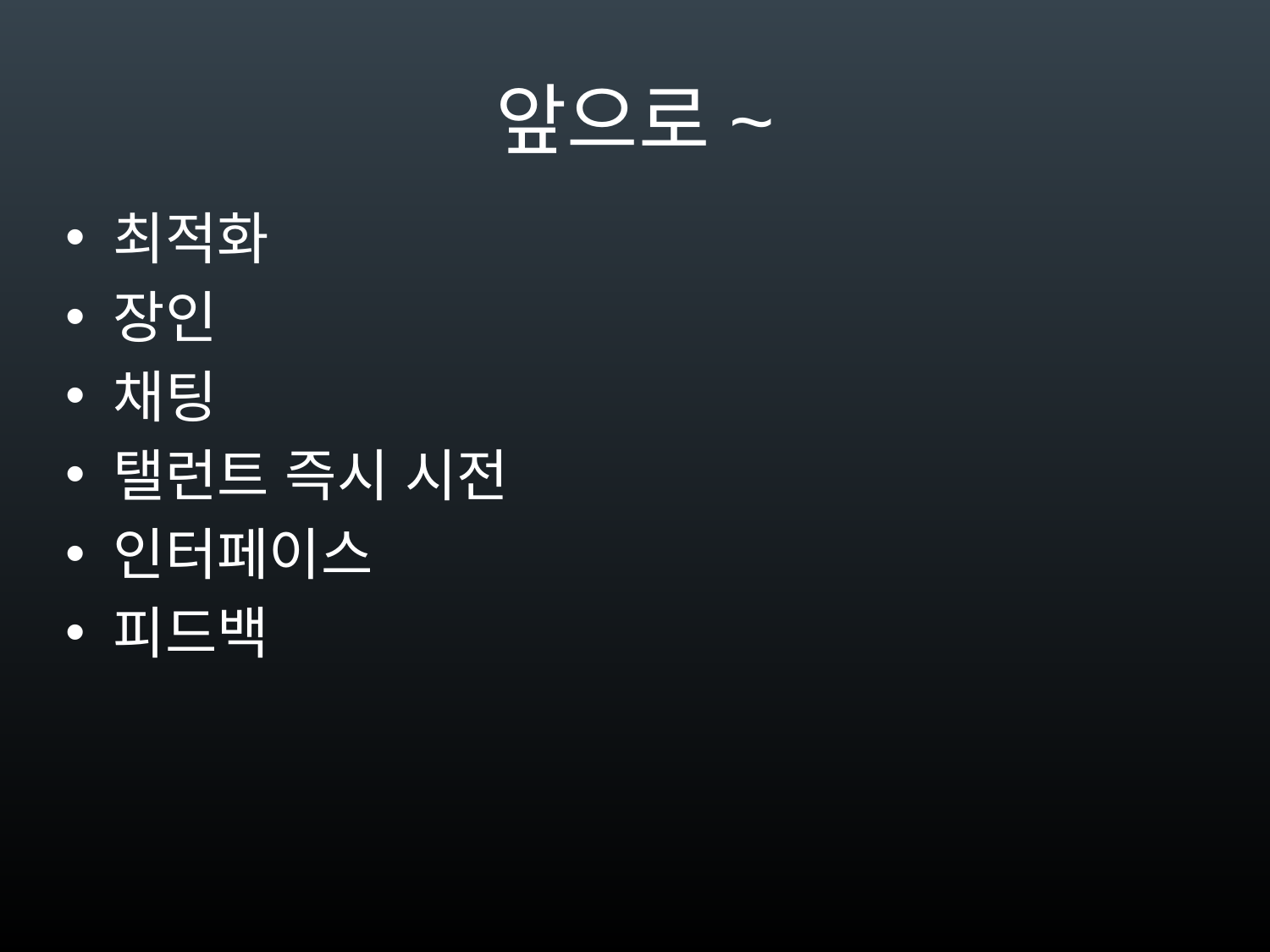

# 앞으로~
최적화
장인
채팅
탤런트 즉시 시전
인터페이스
피드백